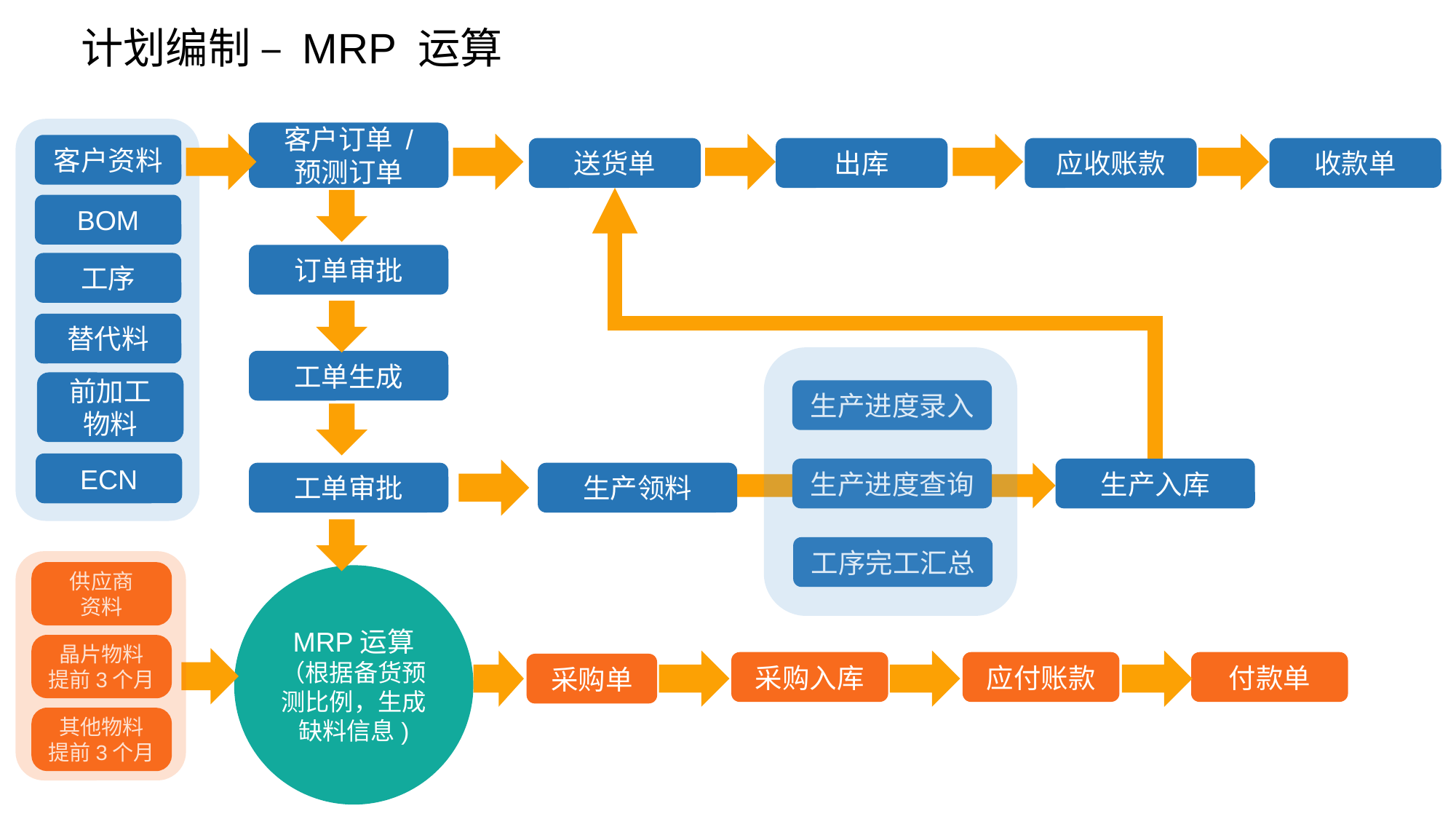

# 计划编制 – MRP 运算

客户订单 /
预测订单

客户资料
送货单
出库
应收账款
收款单

BOM
订单审批
工序

替代料

工单生成
前加工
物料
生产进度录入

ECN
生产入库
生产进度查询

工单审批
生产领料

工序完工汇总

供应商
资料
MRP运算
（根据备货预测比例，生成缺料信息)
晶片物料
提前3个月

采购入库
应付账款
付款单
采购单
其他物料
提前3个月